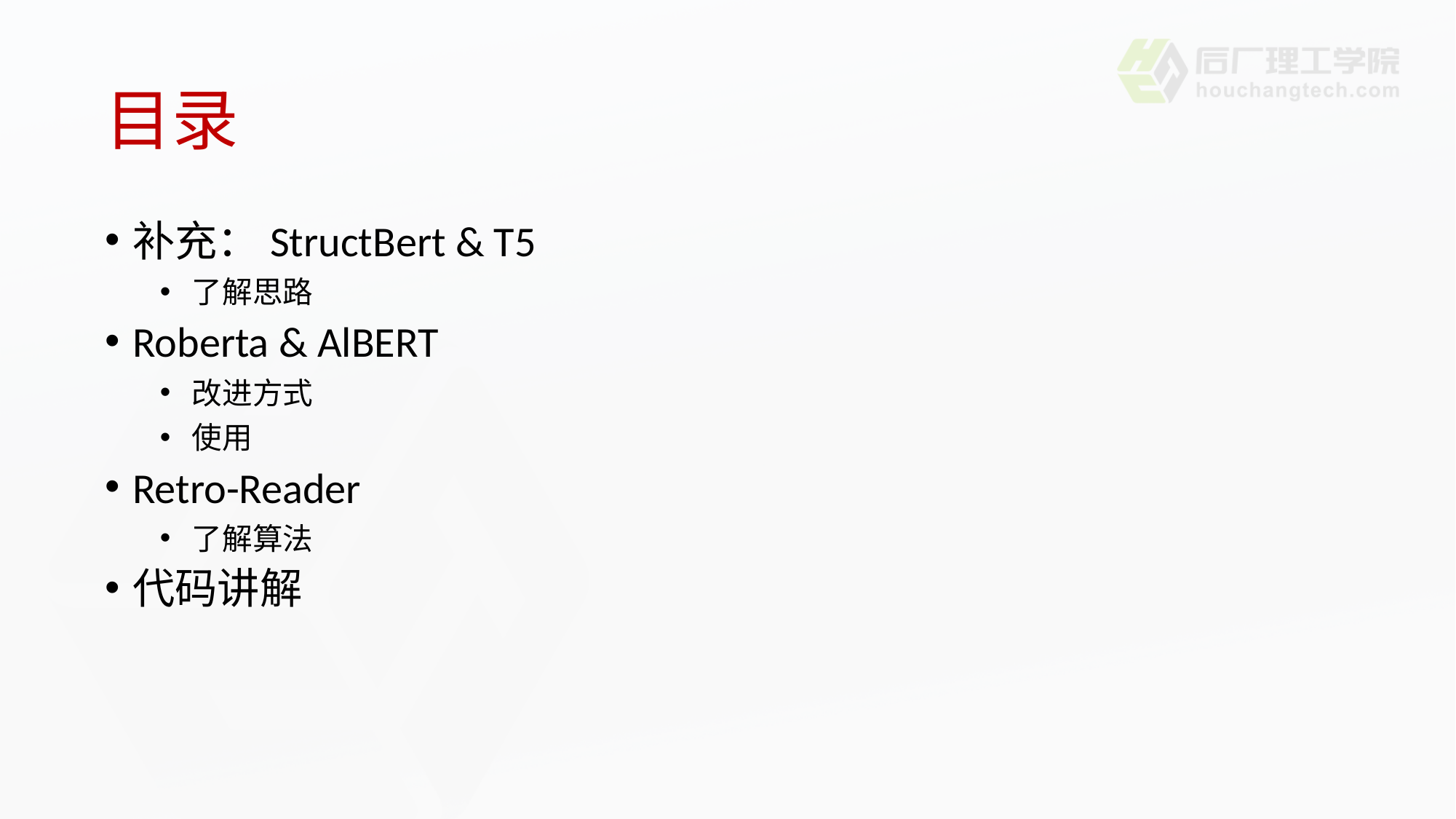

# 目录
补充：StructBert & T5
了解思路
Roberta & AlBERT
改进方式
使用
Retro-Reader
了解算法
代码讲解